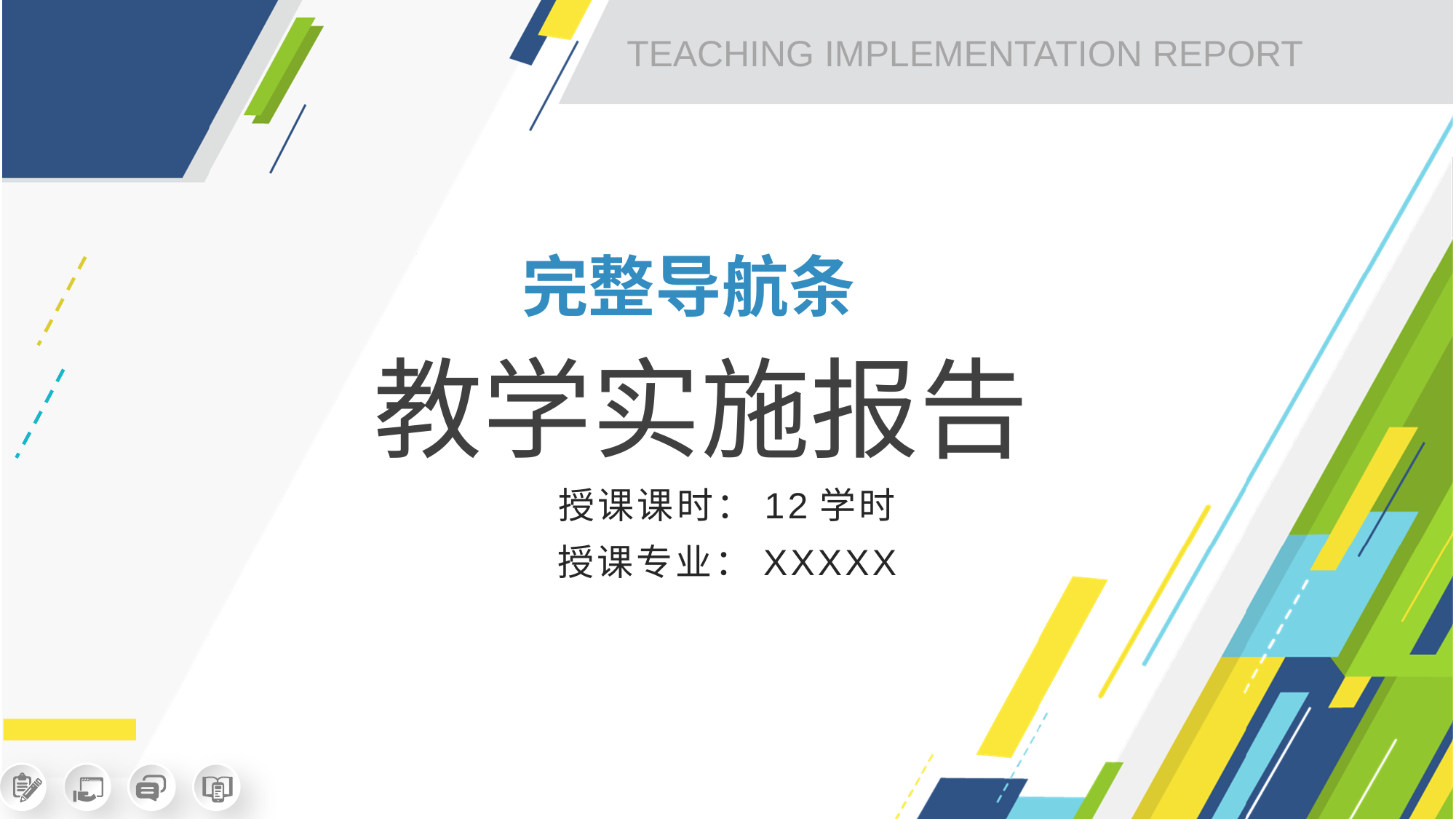

TEACHING IMPLEMENTATION REPORT
完整导航条
教学实施报告
授课课时：12学时
授课专业：XXXXX